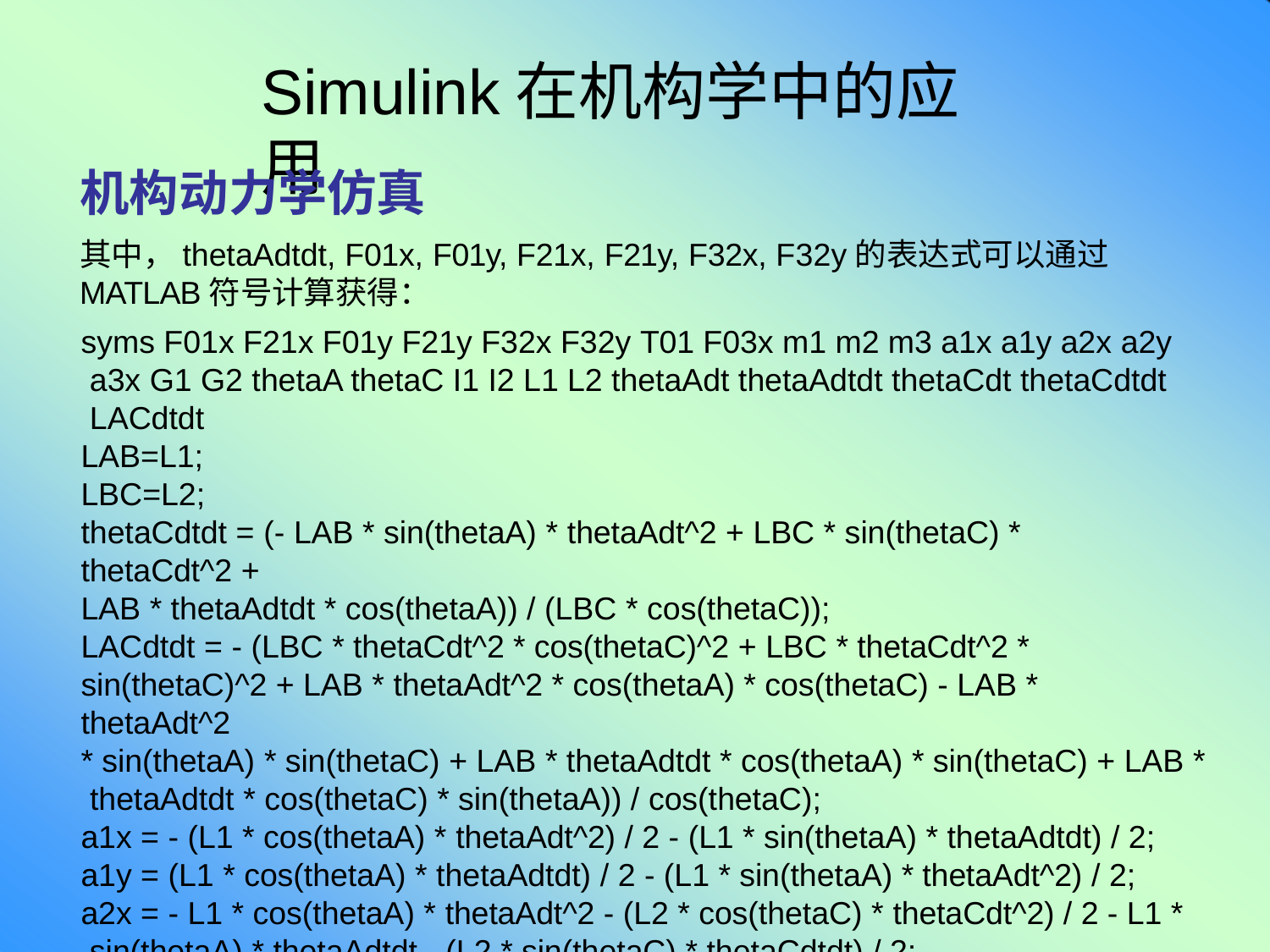

# Simulink在机构学中的应用
机构动力学仿真
其中，thetaAdtdt, F01x, F01y, F21x, F21y, F32x, F32y的表达式可以通过
MATLAB符号计算获得：
syms F01x F21x F01y F21y F32x F32y T01 F03x m1 m2 m3 a1x a1y a2x a2y  a3x G1 G2 thetaA thetaC I1 I2 L1 L2 thetaAdt thetaAdtdt thetaCdt thetaCdtdt  LACdtdt
LAB=L1;
LBC=L2;
thetaCdtdt = (- LAB * sin(thetaA) * thetaAdt^2 + LBC * sin(thetaC) * thetaCdt^2 +
LAB * thetaAdtdt * cos(thetaA)) / (LBC * cos(thetaC));
LACdtdt = - (LBC * thetaCdt^2 * cos(thetaC)^2 + LBC * thetaCdt^2 *
sin(thetaC)^2 + LAB * thetaAdt^2 * cos(thetaA) * cos(thetaC) - LAB * thetaAdt^2
* sin(thetaA) * sin(thetaC) + LAB * thetaAdtdt * cos(thetaA) * sin(thetaC) + LAB *  thetaAdtdt * cos(thetaC) * sin(thetaA)) / cos(thetaC);
a1x = - (L1 * cos(thetaA) * thetaAdt^2) / 2 - (L1 * sin(thetaA) * thetaAdtdt) / 2;  a1y = (L1 * cos(thetaA) * thetaAdtdt) / 2 - (L1 * sin(thetaA) * thetaAdt^2) / 2;  a2x = - L1 * cos(thetaA) * thetaAdt^2 - (L2 * cos(thetaC) * thetaCdt^2) / 2 - L1 *  sin(thetaA) * thetaAdtdt - (L2 * sin(thetaC) * thetaCdtdt) / 2;
a2y = (L2 * cos(thetaC) * thetaCdtdt) / 2 - (L2 * sin(thetaC) * thetaCdt^2) / 2;